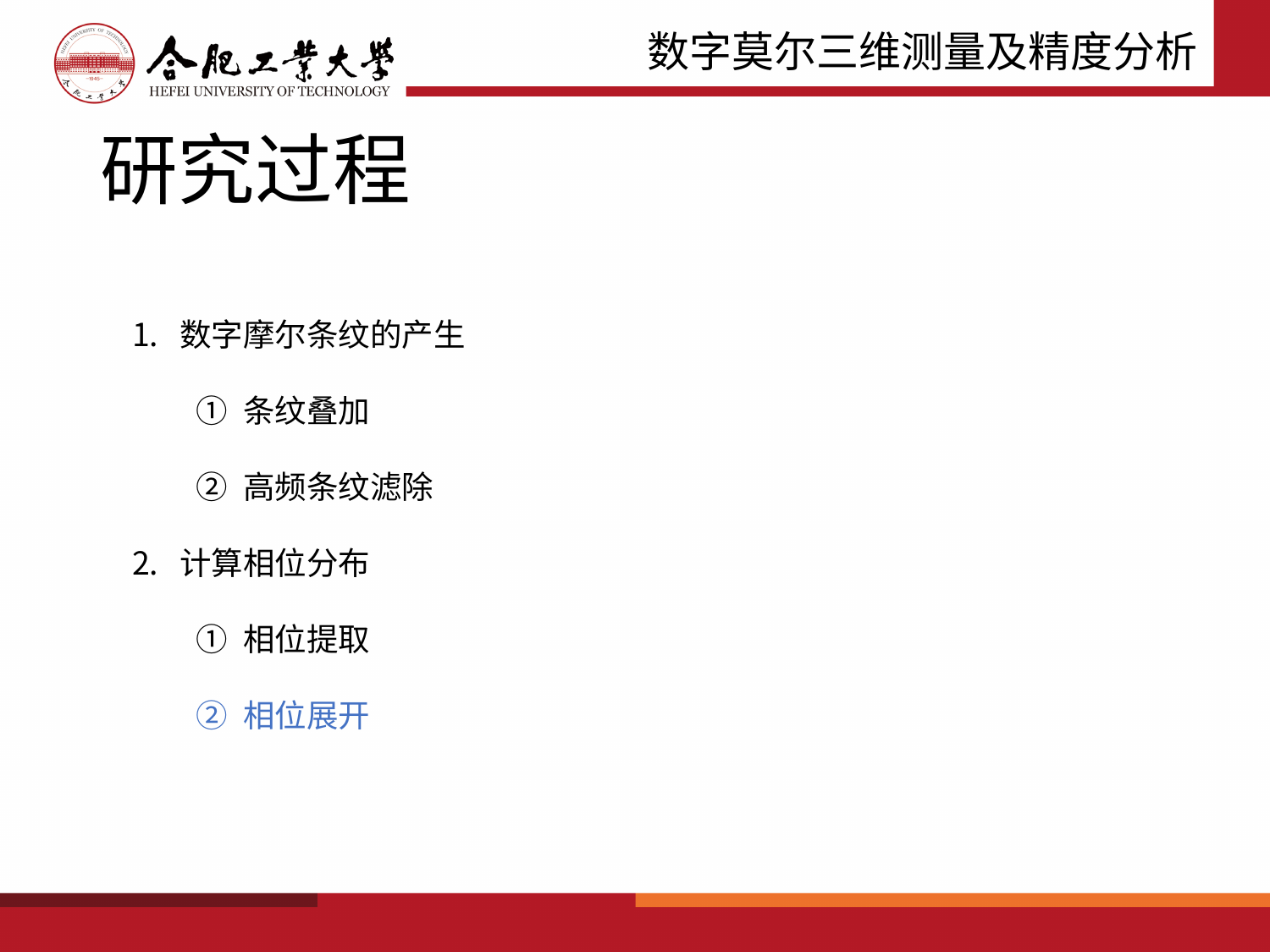

# 研究过程
数字摩尔条纹的产生
条纹叠加
高频条纹滤除
计算相位分布
相位提取
相位展开